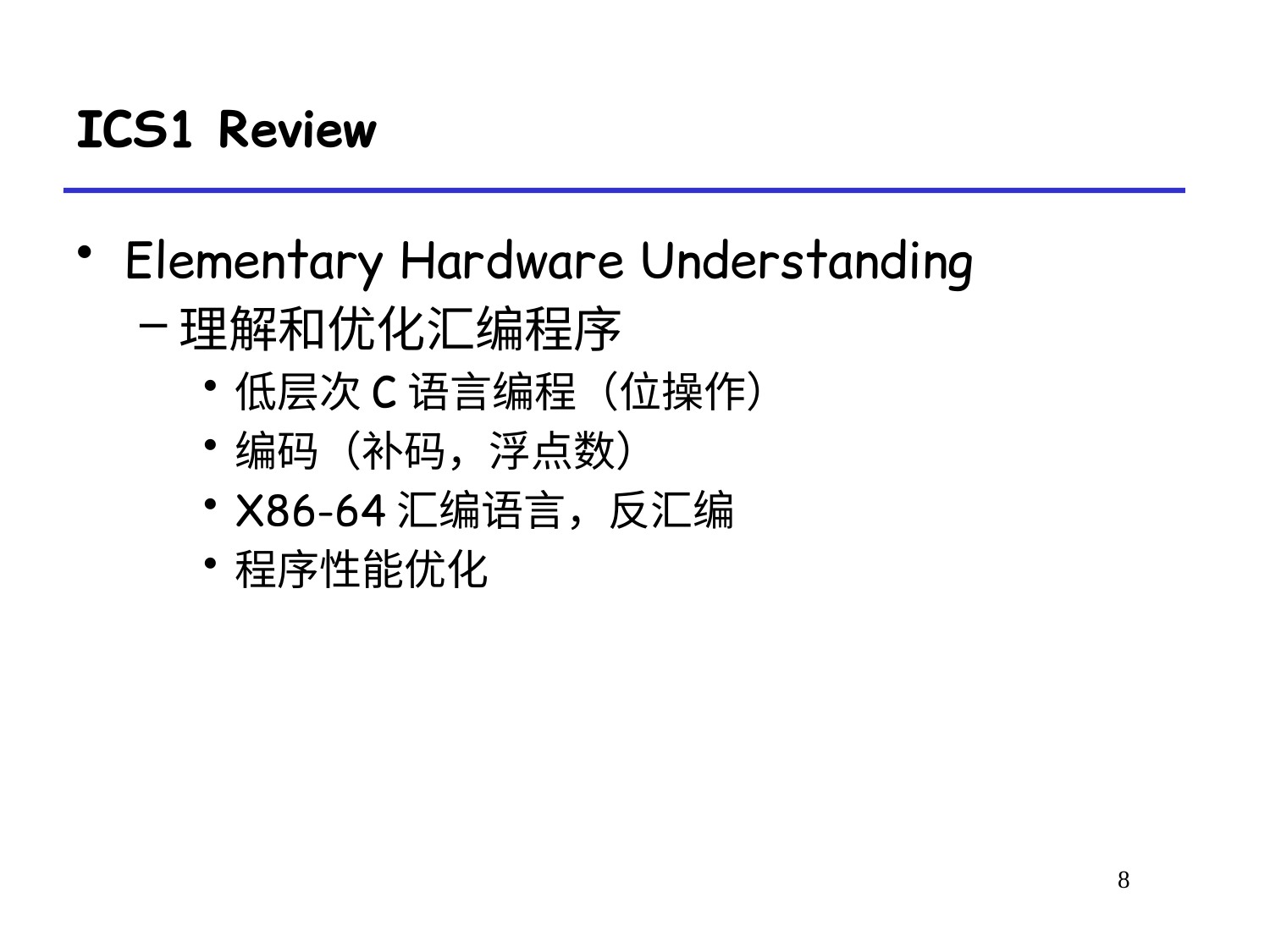

ICS1 Review
Elementary Hardware Understanding
理解和优化汇编程序
低层次C语言编程（位操作）
编码（补码，浮点数）
X86-64汇编语言，反汇编
程序性能优化
# 8